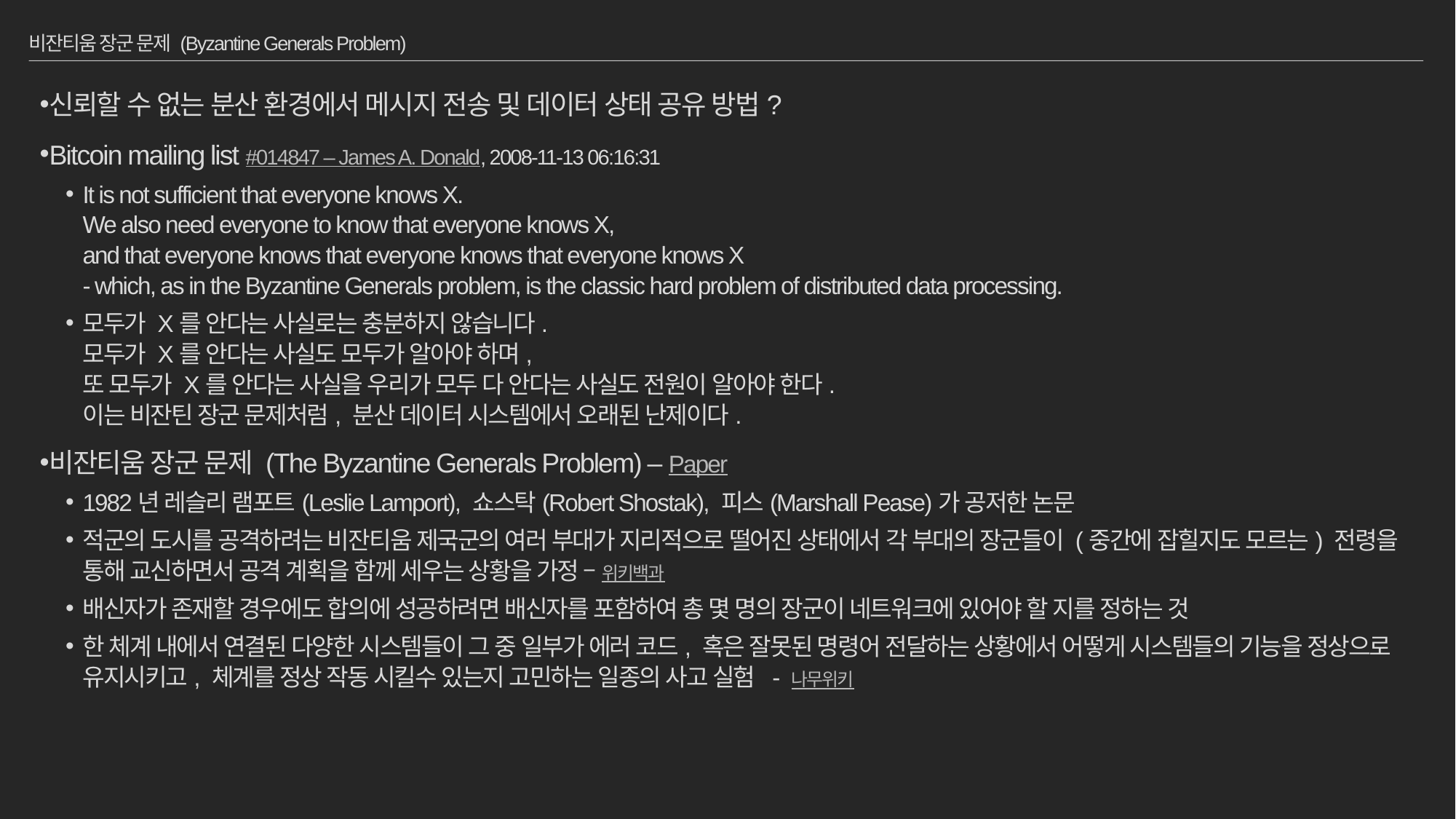

# 비잔티움 장군 문제 (Byzantine Generals Problem)
신뢰할 수 없는 분산 환경에서 메시지 전송 및 데이터 상태 공유 방법?
Bitcoin mailing list #014847 – James A. Donald, 2008-11-13 06:16:31
It is not sufficient that everyone knows X.
We also need everyone to know that everyone knows X,
and that everyone knows that everyone knows that everyone knows X
- which, as in the Byzantine Generals problem, is the classic hard problem of distributed data processing.
모두가 X를 안다는 사실로는 충분하지 않습니다.
모두가 X를 안다는 사실도 모두가 알아야 하며,
또 모두가 X를 안다는 사실을 우리가 모두 다 안다는 사실도 전원이 알아야 한다.
이는 비잔틴 장군 문제처럼, 분산 데이터 시스템에서 오래된 난제이다.
비잔티움 장군 문제 (The Byzantine Generals Problem) – Paper
1982년 레슬리 램포트(Leslie Lamport), 쇼스탁(Robert Shostak), 피스(Marshall Pease)가 공저한 논문
적군의 도시를 공격하려는 비잔티움 제국군의 여러 부대가 지리적으로 떨어진 상태에서 각 부대의 장군들이 (중간에 잡힐지도 모르는) 전령을 통해 교신하면서 공격 계획을 함께 세우는 상황을 가정 – 위키백과
배신자가 존재할 경우에도 합의에 성공하려면 배신자를 포함하여 총 몇 명의 장군이 네트워크에 있어야 할 지를 정하는 것
한 체계 내에서 연결된 다양한 시스템들이 그 중 일부가 에러 코드, 혹은 잘못된 명령어 전달하는 상황에서 어떻게 시스템들의 기능을 정상으로 유지시키고, 체계를 정상 작동 시킬수 있는지 고민하는 일종의 사고 실험  - 나무위키